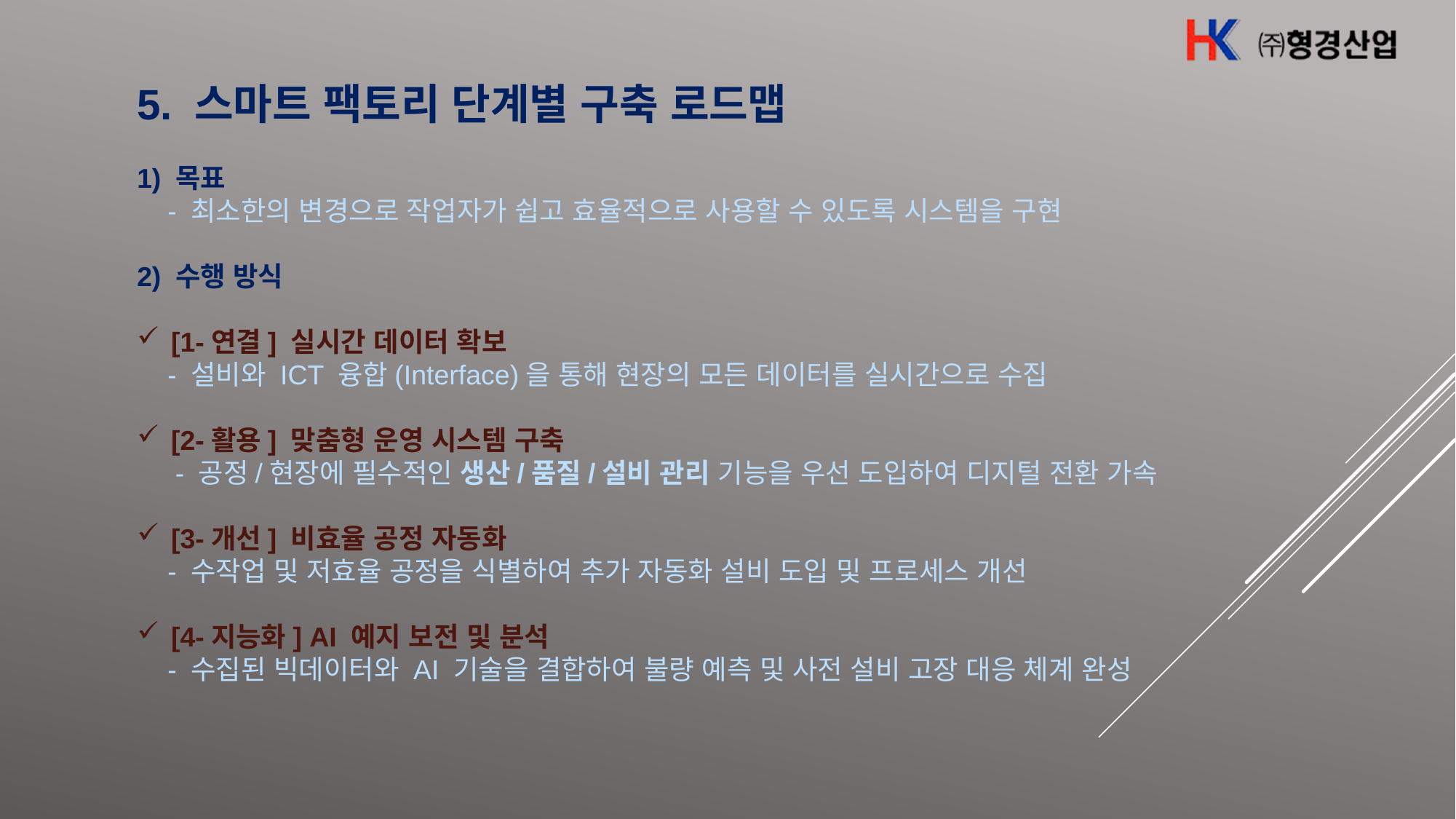

5. 스마트 팩토리 단계별 구축 로드맵

1) 목표
    - 최소한의 변경으로 작업자가 쉽고 효율적으로 사용할 수 있도록 시스템을 구현

2) 수행 방식

[1-연결] 실시간 데이터 확보
    - 설비와 ICT 융합(Interface)을 통해 현장의 모든 데이터를 실시간으로 수집

[2-활용] 맞춤형 운영 시스템 구축
     - 공정/현장에 필수적인 생산/품질/설비 관리 기능을 우선 도입하여 디지털 전환 가속

[3-개선] 비효율 공정 자동화
    - 수작업 및 저효율 공정을 식별하여 추가 자동화 설비 도입 및 프로세스 개선

[4-지능화] AI 예지 보전 및 분석
    - 수집된 빅데이터와 AI 기술을 결합하여 불량 예측 및 사전 설비 고장 대응 체계 완성